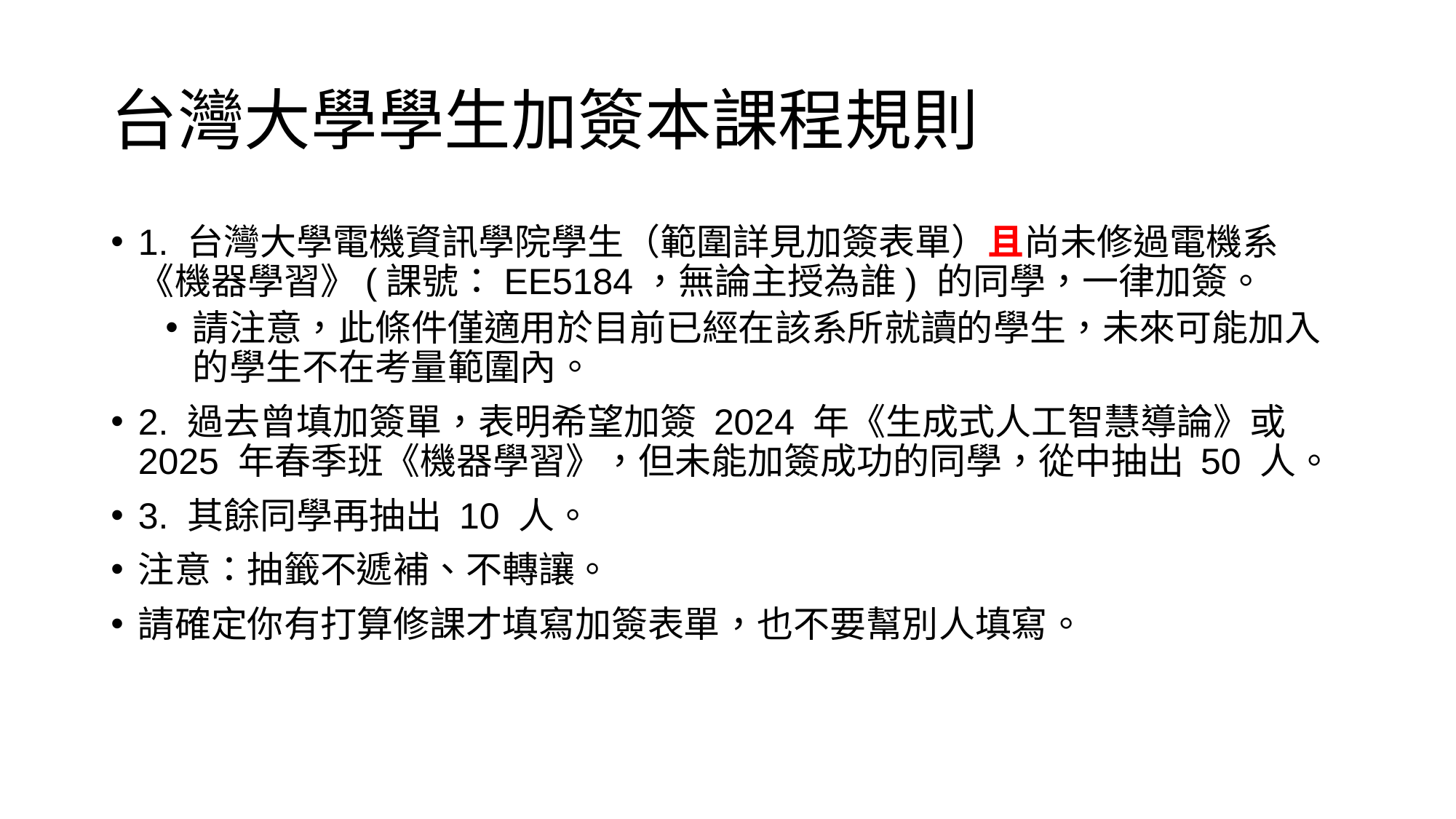

# 台灣大學學生加簽本課程規則
1. 台灣大學電機資訊學院學生（範圍詳見加簽表單）且尚未修過電機系《機器學習》(課號：EE5184，無論主授為誰) 的同學，一律加簽。
請注意，此條件僅適用於目前已經在該系所就讀的學生，未來可能加入的學生不在考量範圍內。
2. 過去曾填加簽單，表明希望加簽 2024 年《生成式人工智慧導論》或 2025 年春季班《機器學習》，但未能加簽成功的同學，從中抽出 50 人。
3. 其餘同學再抽出 10 人。
注意：抽籤不遞補、不轉讓。
請確定你有打算修課才填寫加簽表單，也不要幫別人填寫。